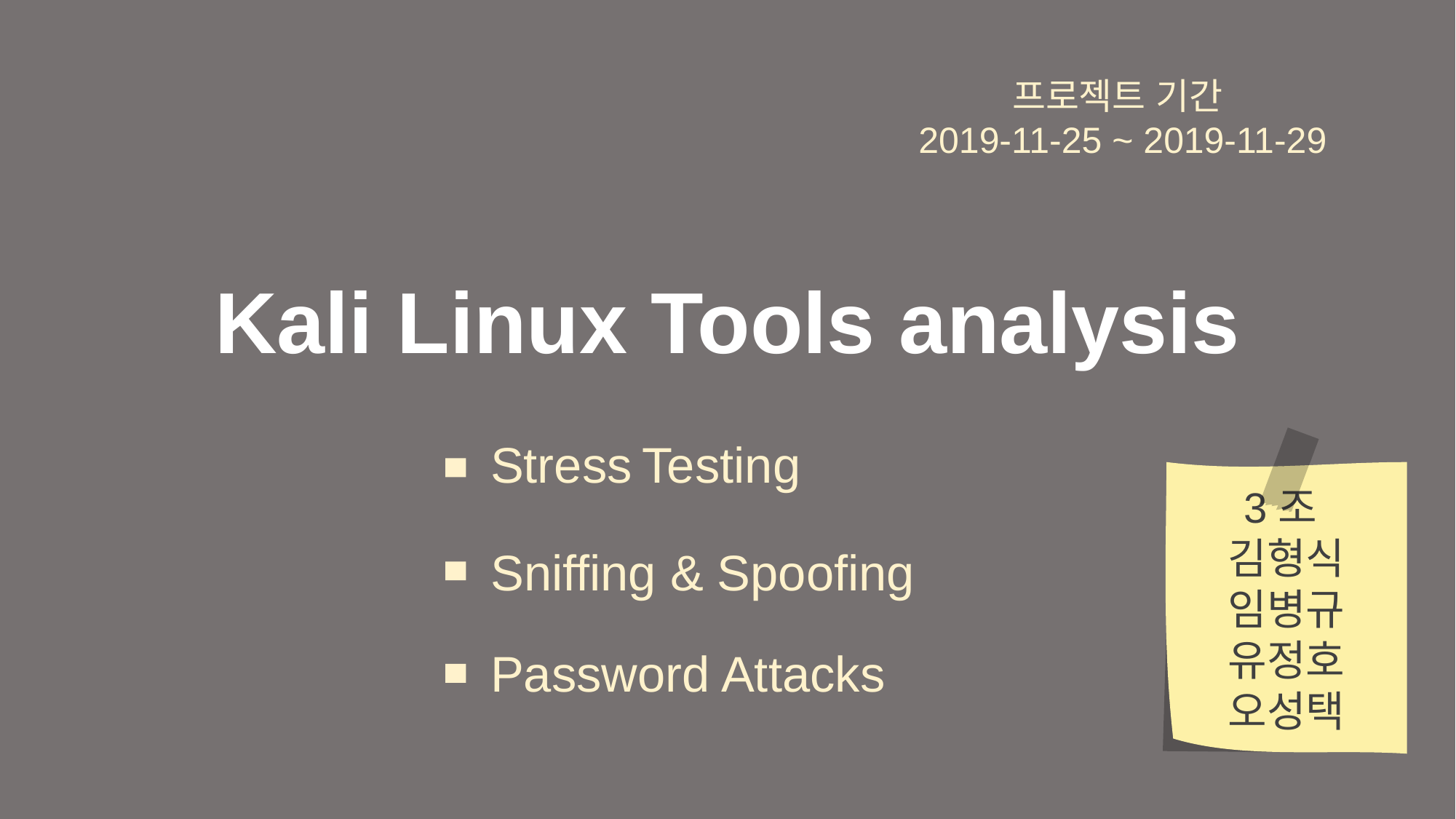

프로젝트 기간
2019-11-25 ~ 2019-11-29
Kali Linux Tools analysis
 Stress Testing

Sniffing & Spoofing

 Password Attacks

3조
김형식
임병규
유정호
오성택